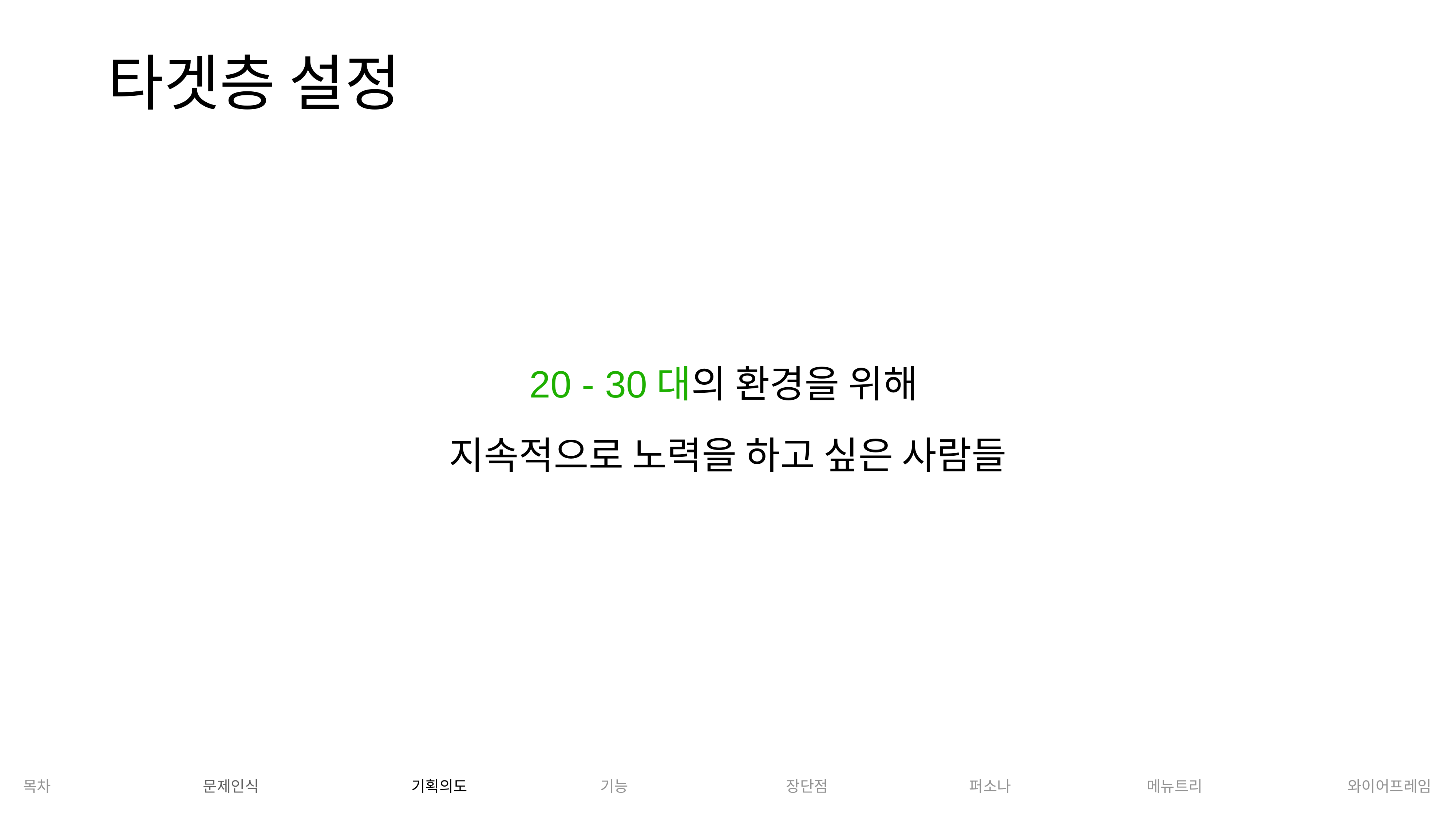

1DB100
타겟층 설정
20 - 30대의 환경을 위해
지속적으로 노력을 하고 싶은 사람들
목차
문제인식
기획의도
기능
장단점
퍼소나
메뉴트리
와이어프레임